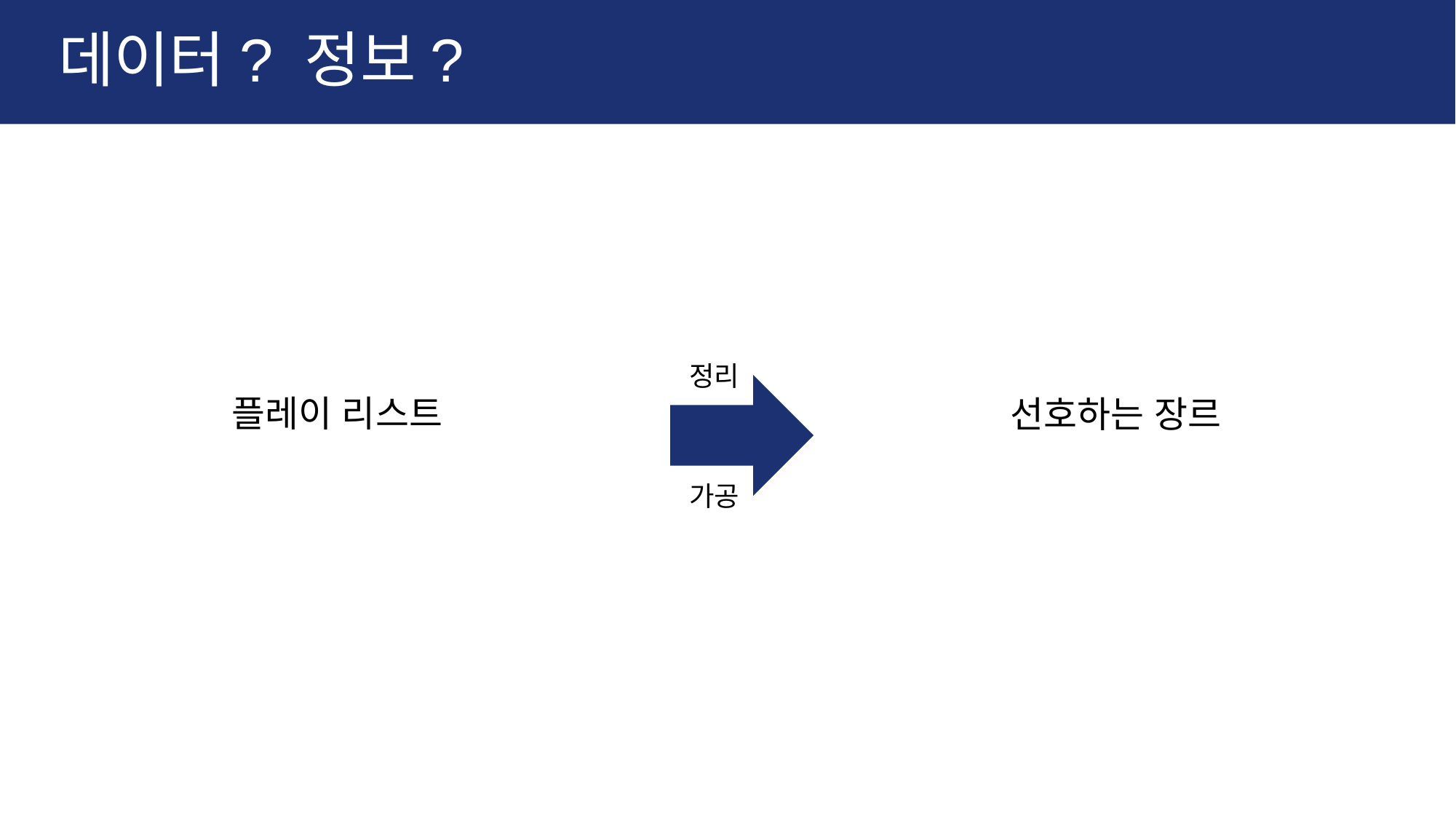

# 데이터? 정보?
정리
플레이 리스트
선호하는 장르

가공